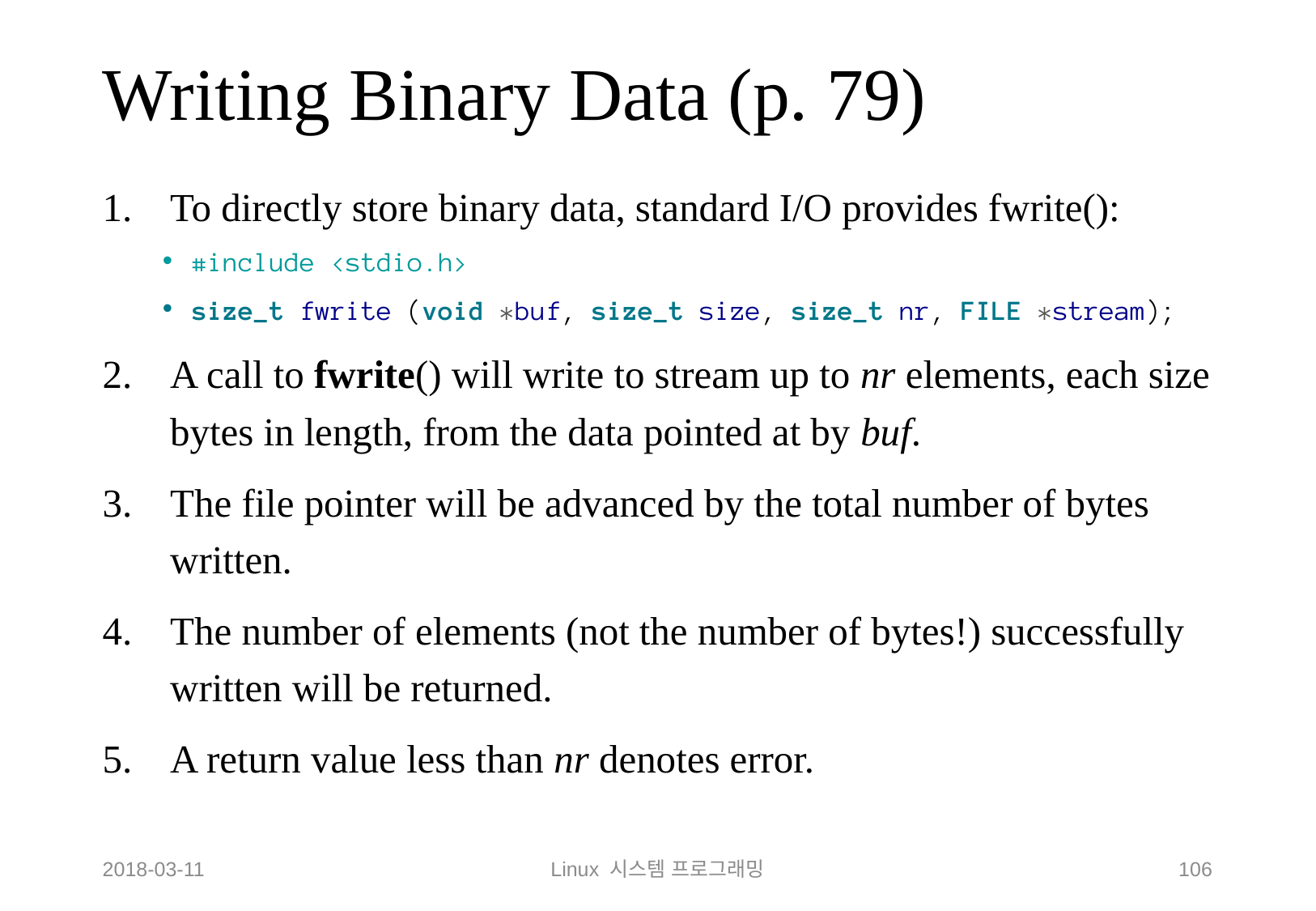

# Writing Binary Data (p. 79)
To directly store binary data, standard I/O provides fwrite():
#include <stdio.h>
size_t fwrite (void *buf, size_t size, size_t nr, FILE *stream);
A call to fwrite() will write to stream up to nr elements, each size bytes in length, from the data pointed at by buf.
The file pointer will be advanced by the total number of bytes written.
The number of elements (not the number of bytes!) successfully written will be returned.
A return value less than nr denotes error.
2018-03-11
Linux 시스템 프로그래밍
106